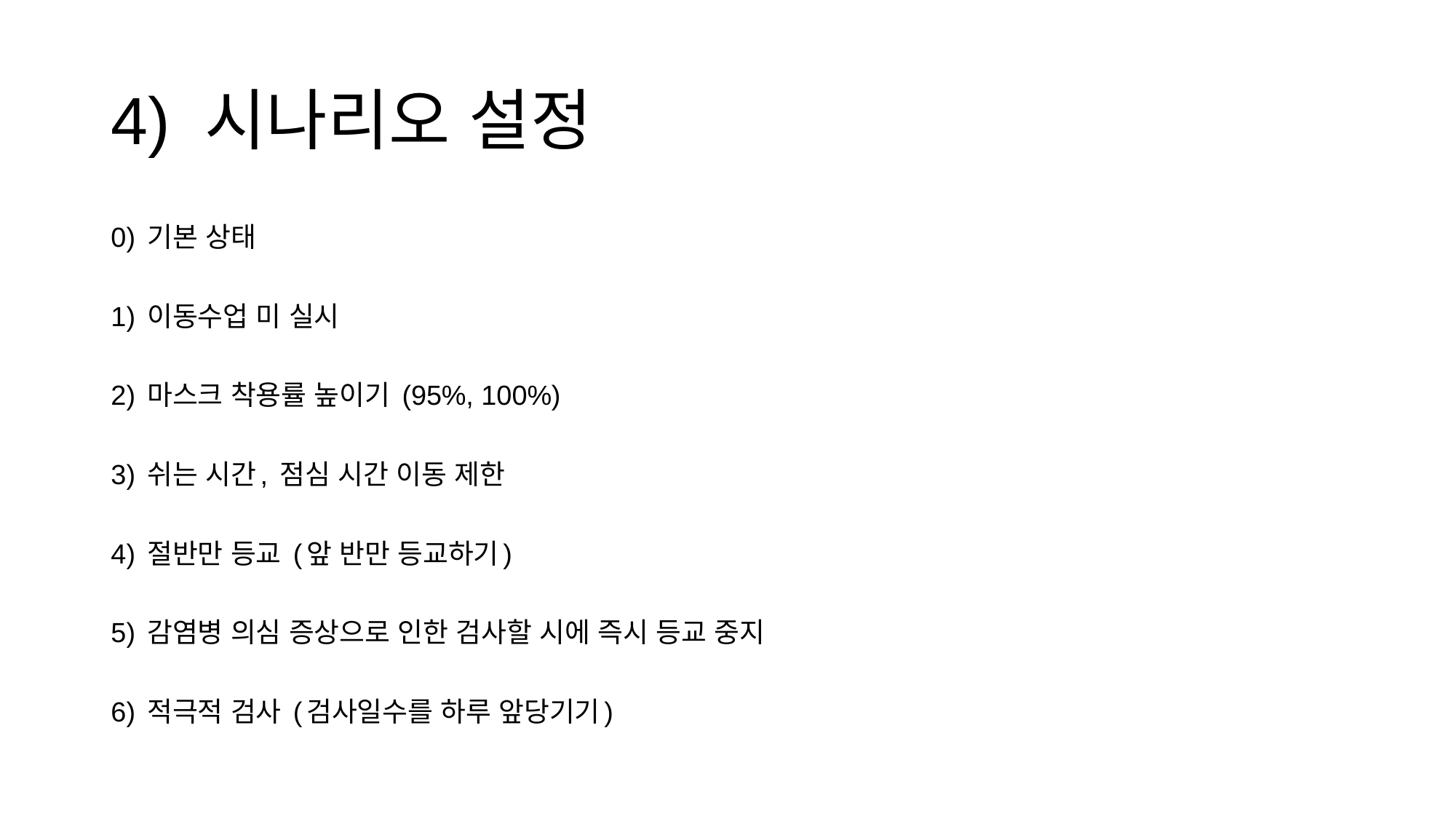

# 4) 시나리오 설정
0) 기본 상태

1) 이동수업 미 실시

2) 마스크 착용률 높이기 (95%, 100%)

3) 쉬는 시간, 점심 시간 이동 제한

4) 절반만 등교 (앞 반만 등교하기)

5) 감염병 의심 증상으로 인한 검사할 시에 즉시 등교 중지

6) 적극적 검사 (검사일수를 하루 앞당기기)